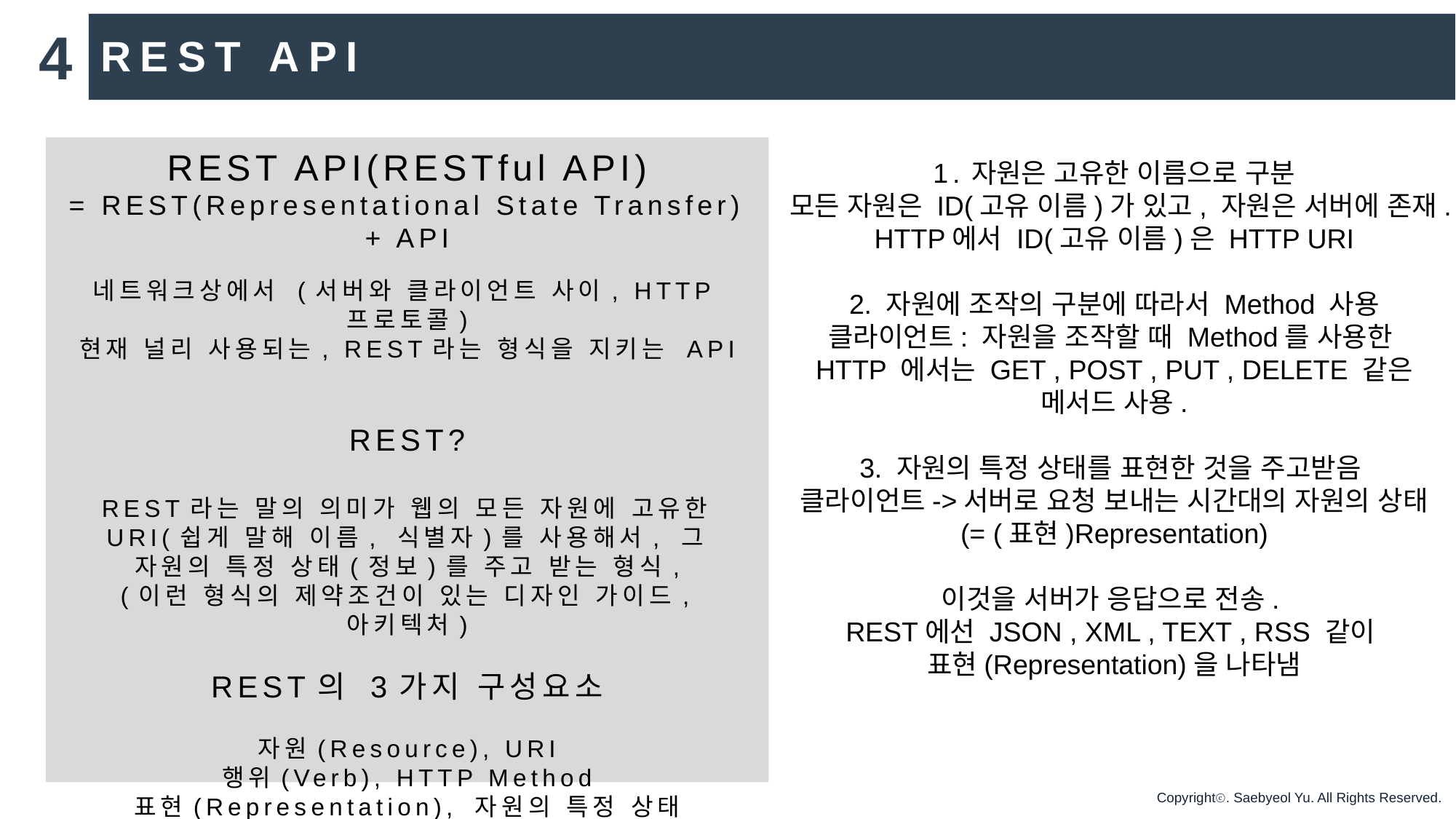

4

REST API

REST API(RESTful API)
= REST(Representational State Transfer) + API

네트워크상에서 (서버와 클라이언트 사이, HTTP프로토콜)
현재 널리 사용되는, REST라는 형식을 지키는 API

REST?

REST라는 말의 의미가 웹의 모든 자원에 고유한 URI(쉽게 말해 이름, 식별자)를 사용해서, 그 자원의 특정 상태(정보)를 주고 받는 형식,
(이런 형식의 제약조건이 있는 디자인 가이드, 아키텍처)

REST의 3가지 구성요소

자원(Resource), URI
행위(Verb), HTTP Method
표현(Representation), 자원의 특정 상태
1.자원은 고유한 이름으로 구분
모든 자원은 ID(고유 이름)가 있고, 자원은 서버에 존재.
HTTP에서 ID(고유 이름)은 HTTP URI

2. 자원에 조작의 구분에 따라서 Method 사용
클라이언트: 자원을 조작할 때 Method를 사용한
HTTP 에서는 GET , POST , PUT , DELETE 같은 메서드 사용.

3. 자원의 특정 상태를 표현한 것을 주고받음
클라이언트->서버로 요청 보내는 시간대의 자원의 상태
(= (표현)Representation)

이것을 서버가 응답으로 전송.
REST에선 JSON , XML , TEXT , RSS 같이
표현(Representation)을 나타냄